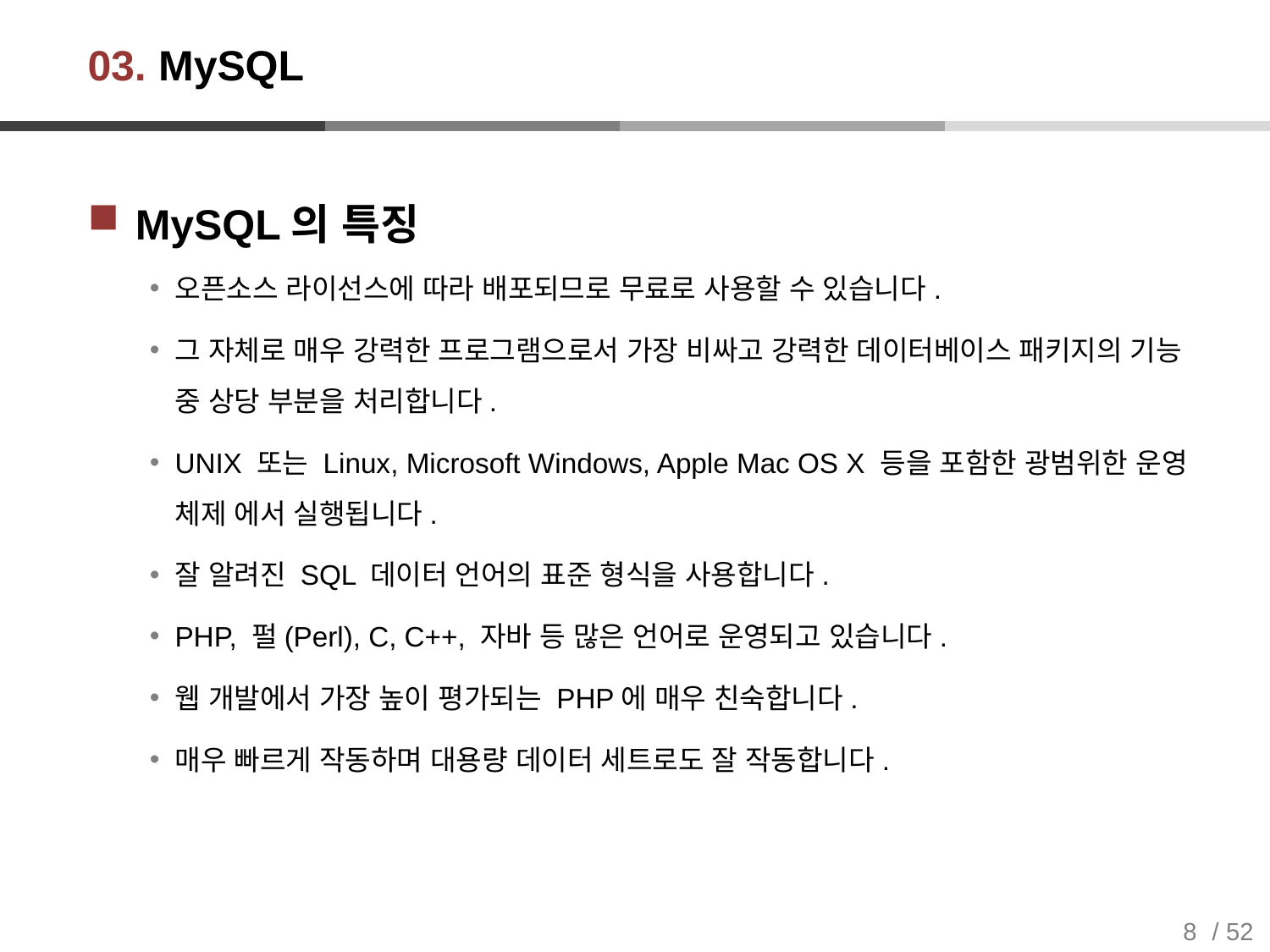

# 03. MySQL
MySQL의 특징
오픈소스 라이선스에 따라 배포되므로 무료로 사용할 수 있습니다.
그 자체로 매우 강력한 프로그램으로서 가장 비싸고 강력한 데이터베이스 패키지의 기능 중 상당 부분을 처리합니다.
UNIX 또는 Linux, Microsoft Windows, Apple Mac OS X 등을 포함한 광범위한 운영 체제 에서 실행됩니다.
잘 알려진 SQL 데이터 언어의 표준 형식을 사용합니다.
PHP, 펄(Perl), C, C++, 자바 등 많은 언어로 운영되고 있습니다.
웹 개발에서 가장 높이 평가되는 PHP에 매우 친숙합니다.
매우 빠르게 작동하며 대용량 데이터 세트로도 잘 작동합니다.